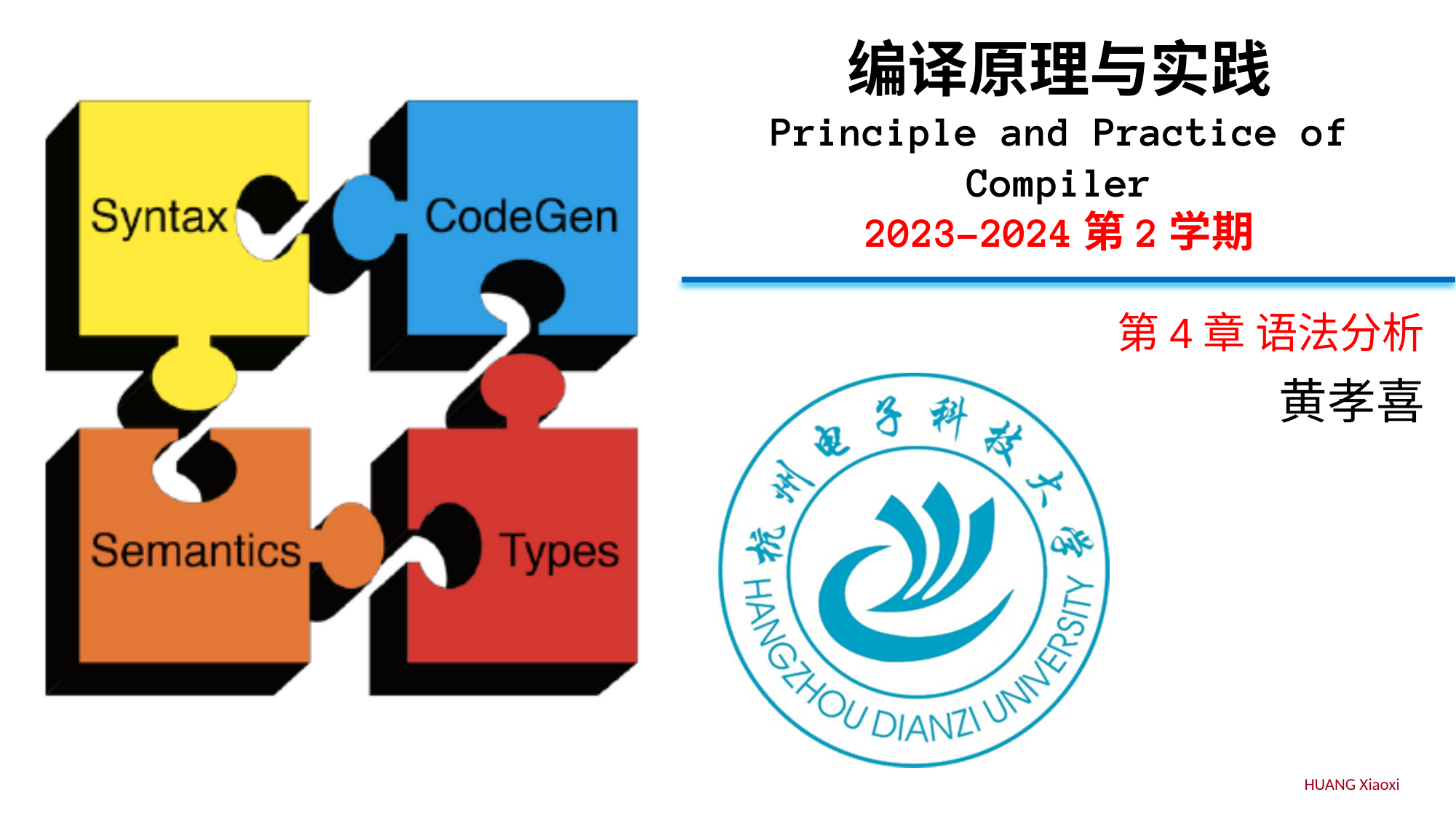

# 编译原理与实践 Principle and Practice of Compiler 2023-2024第2学期
第4章 语法分析
黄孝喜